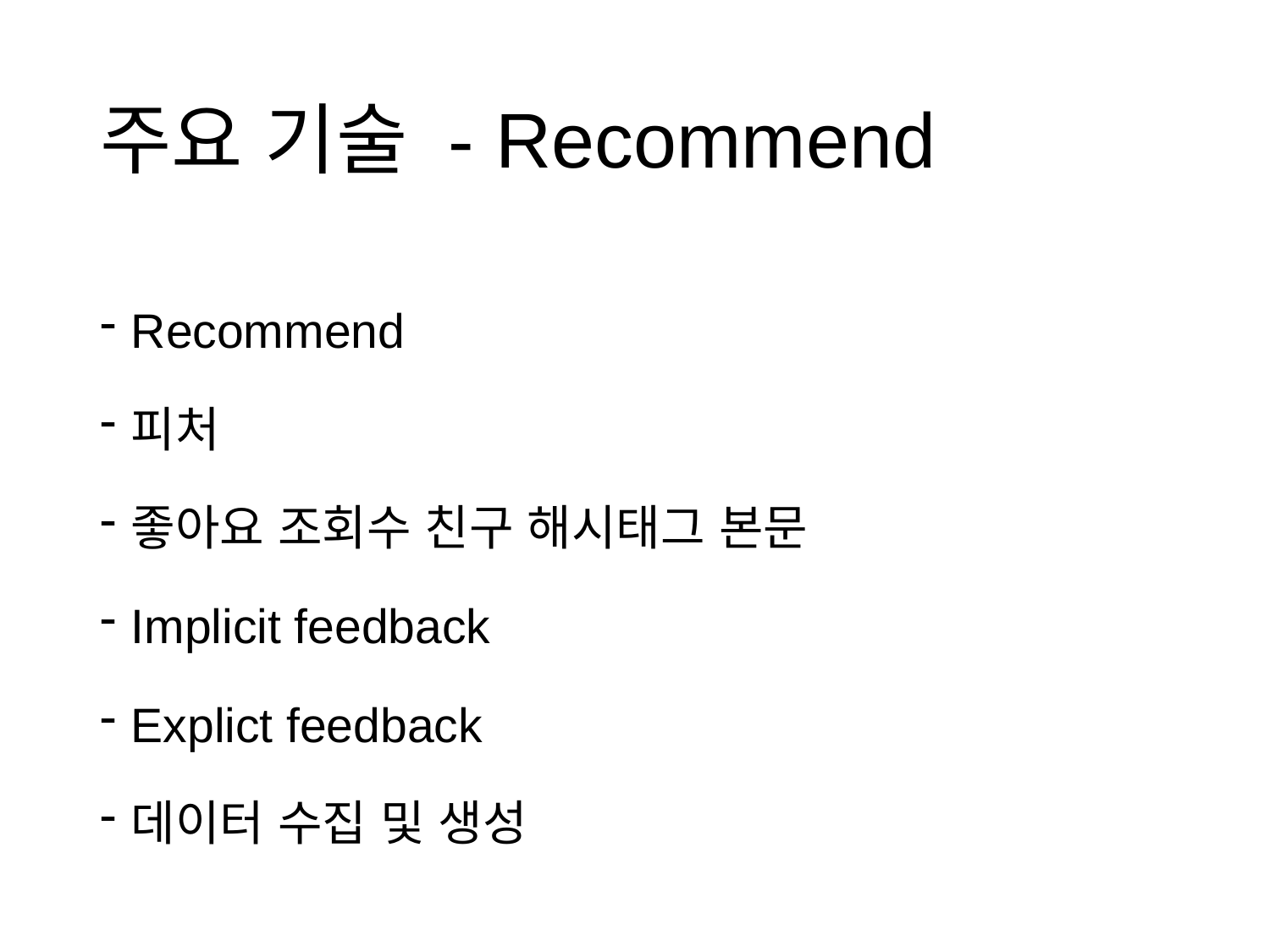

# 주요 기술 - Recommend
Recommend
피처
좋아요 조회수 친구 해시태그 본문
Implicit feedback
Explict feedback
데이터 수집 및 생성